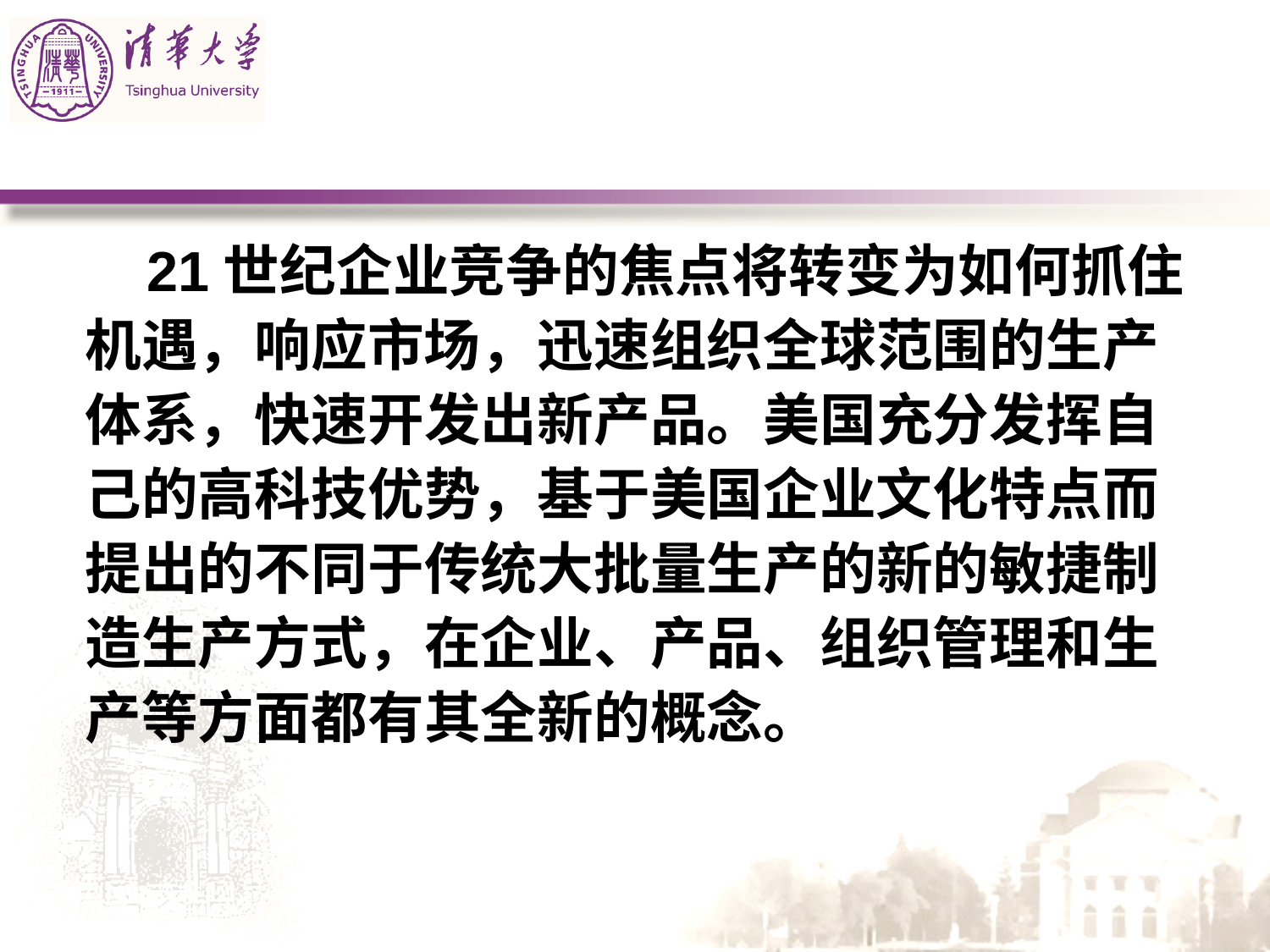

#
       21世纪企业竞争的焦点将转变为如何抓住机遇，响应市场，迅速组织全球范围的生产体系，快速开发出新产品。美国充分发挥自己的高科技优势，基于美国企业文化特点而提出的不同于传统大批量生产的新的敏捷制造生产方式，在企业、产品、组织管理和生产等方面都有其全新的概念。